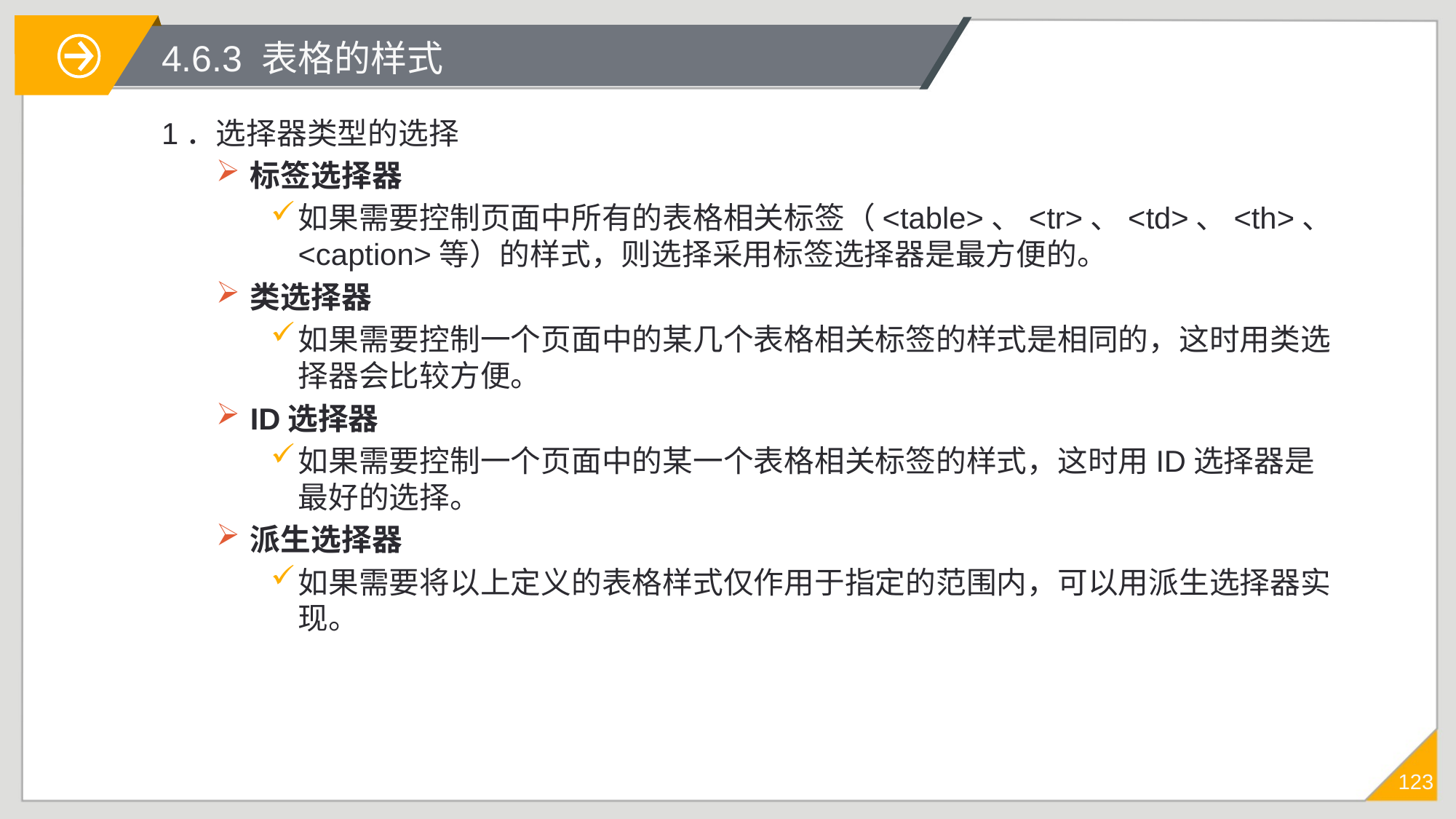

# 4.6.3 表格的样式
1．选择器类型的选择
标签选择器
如果需要控制页面中所有的表格相关标签（<table>、<tr>、<td>、<th>、<caption>等）的样式，则选择采用标签选择器是最方便的。
类选择器
如果需要控制一个页面中的某几个表格相关标签的样式是相同的，这时用类选择器会比较方便。
ID选择器
如果需要控制一个页面中的某一个表格相关标签的样式，这时用ID选择器是最好的选择。
派生选择器
如果需要将以上定义的表格样式仅作用于指定的范围内，可以用派生选择器实现。